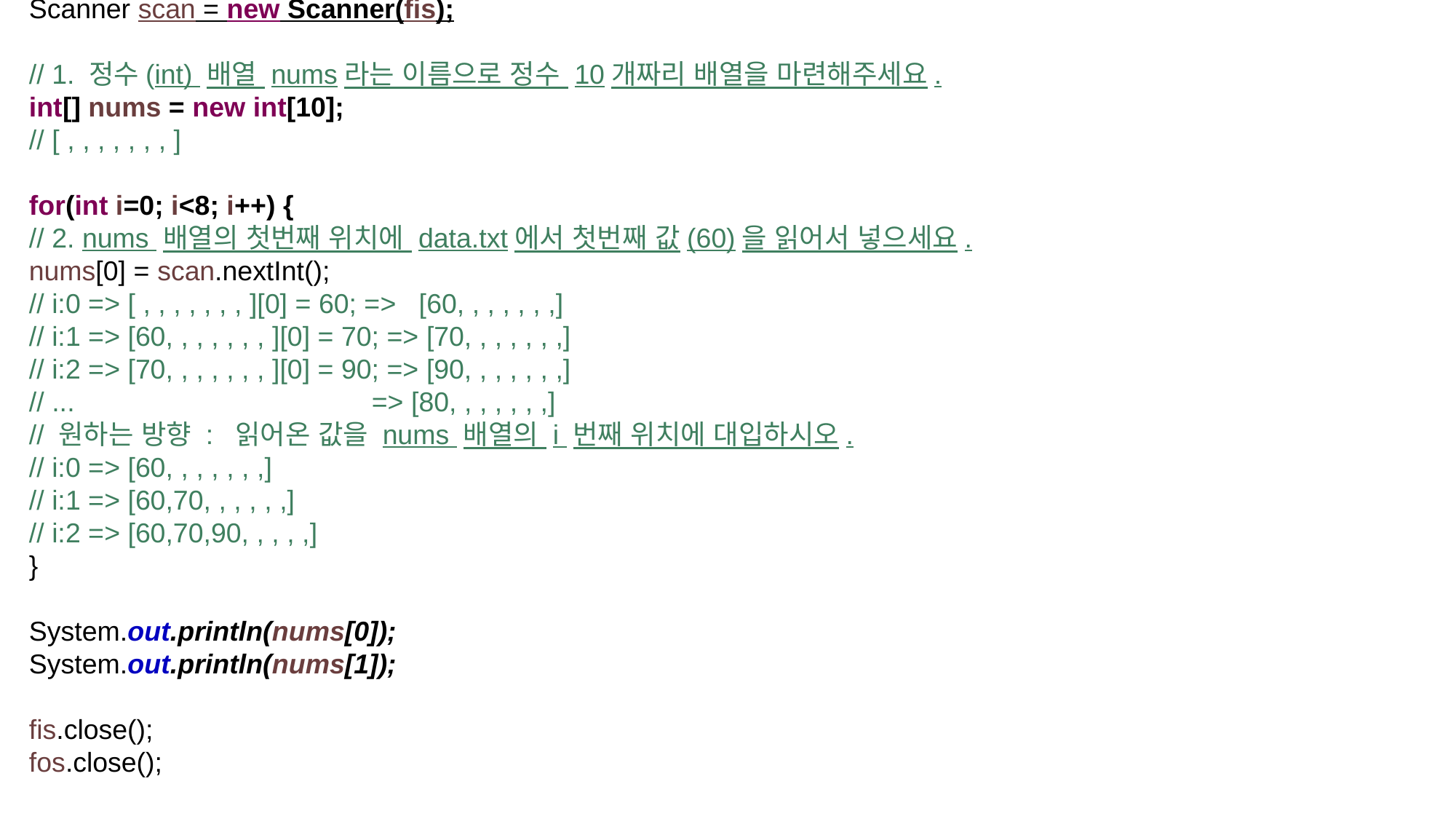

FileInputStream fis = new FileInputStream("res/data.txt");
FileOutputStream fos = new FileOutputStream("res/result.txt");
Scanner scan = new Scanner(fis);

// 1. 정수(int) 배열 nums라는 이름으로 정수 10개짜리 배열을 마련해주세요.
int[] nums = new int[10];
// [ , , , , , , , ]

for(int i=0; i<8; i++) {
// 2. nums 배열의 첫번째 위치에 data.txt에서 첫번째 값(60)을 읽어서 넣으세요.
nums[0] = scan.nextInt();
// i:0 => [ , , , , , , , ][0] = 60; =>   [60, , , , , , ,]
// i:1 => [60, , , , , , , ][0] = 70; => [70, , , , , , ,]
// i:2 => [70, , , , , , , ][0] = 90; => [90, , , , , , ,]
// ...                                       => [80, , , , , , ,]
// 원하는 방향 :  읽어온 값을 nums 배열의 i 번째 위치에 대입하시오.
// i:0 => [60, , , , , , ,]
// i:1 => [60,70, , , , , ,]
// i:2 => [60,70,90, , , , ,]
}

System.out.println(nums[0]);
System.out.println(nums[1]);

fis.close();
fos.close();